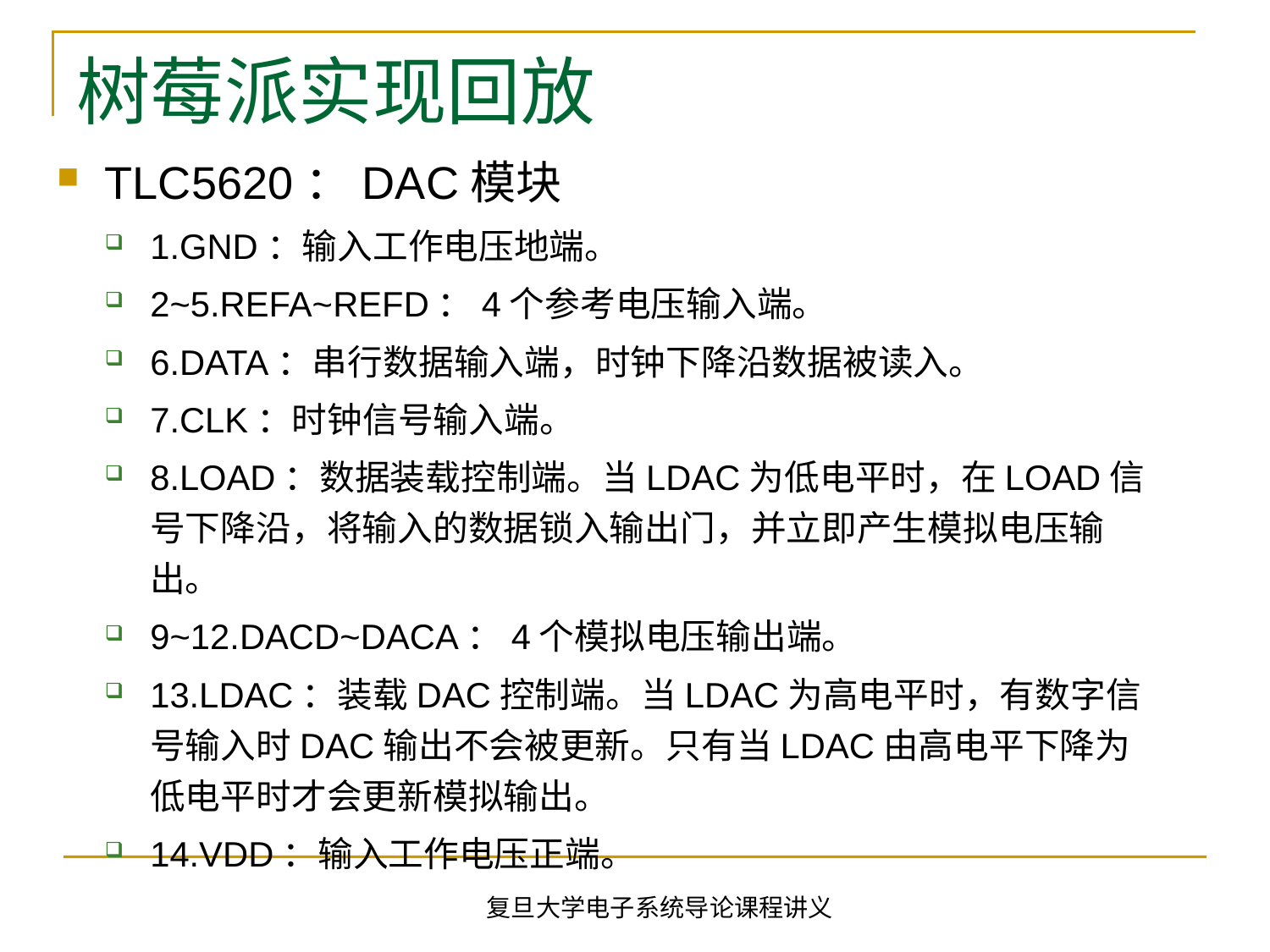

# 树莓派实现回放
TLC5620：DAC模块
1.GND：输入工作电压地端。
2~5.REFA~REFD：4个参考电压输入端。
6.DATA：串行数据输入端，时钟下降沿数据被读入。
7.CLK：时钟信号输入端。
8.LOAD：数据装载控制端。当LDAC为低电平时，在LOAD信号下降沿，将输入的数据锁入输出门，并立即产生模拟电压输出。
9~12.DACD~DACA：4个模拟电压输出端。
13.LDAC：装载DAC控制端。当LDAC为高电平时，有数字信号输入时DAC输出不会被更新。只有当LDAC由高电平下降为低电平时才会更新模拟输出。
14.VDD：输入工作电压正端。